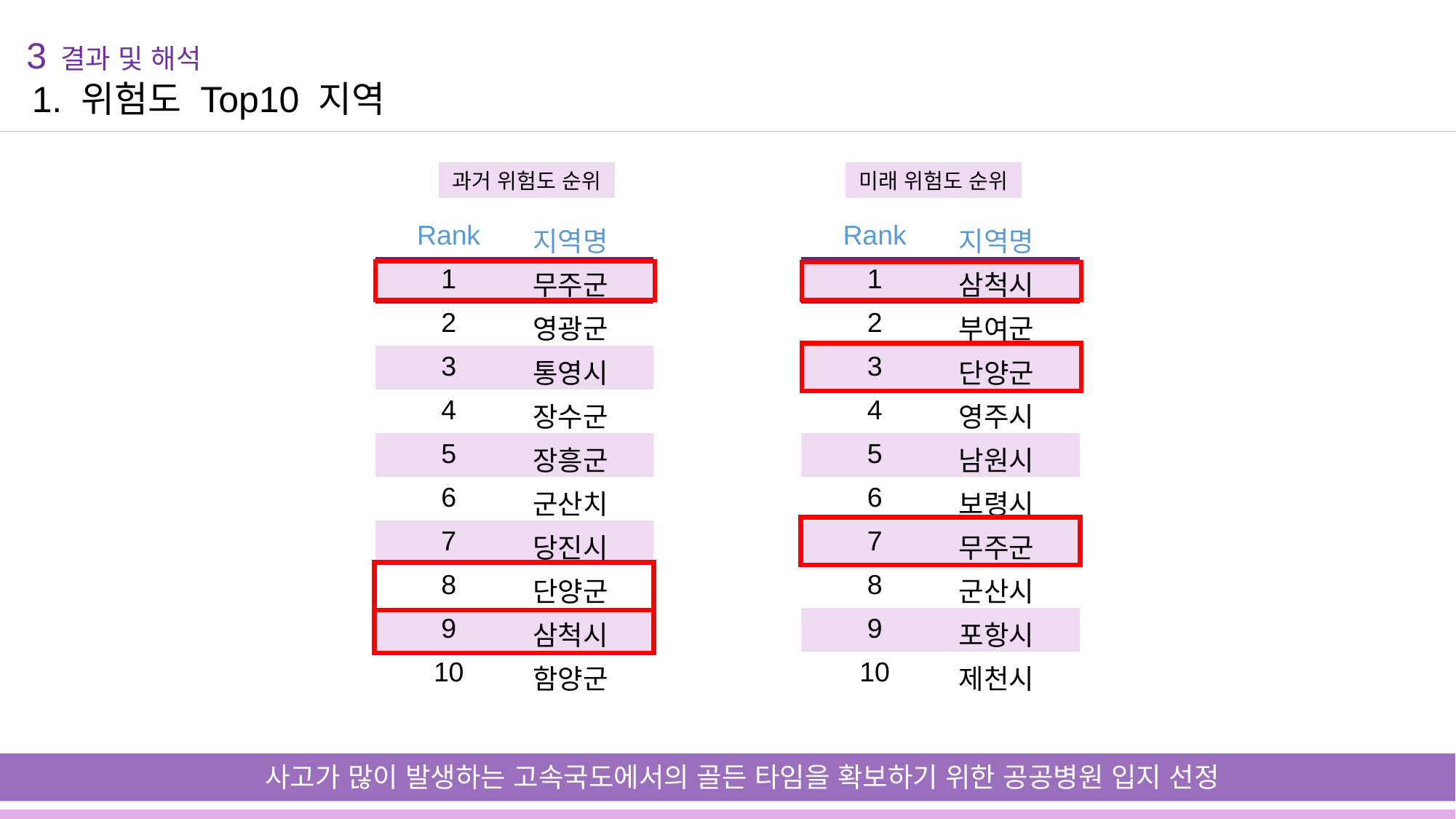

3 결과 및 해석
1. 위험도 Top10 지역
미래 위험도 순위
과거 위험도 순위
| Rank | 지역명 |
| --- | --- |
| 1 | 무주군 |
| 2 | 영광군 |
| 3 | 통영시 |
| 4 | 장수군 |
| 5 | 장흥군 |
| 6 | 군산치 |
| 7 | 당진시 |
| 8 | 단양군 |
| 9 | 삼척시 |
| 10 | 함양군 |
| Rank | 지역명 |
| --- | --- |
| 1 | 삼척시 |
| 2 | 부여군 |
| 3 | 단양군 |
| 4 | 영주시 |
| 5 | 남원시 |
| 6 | 보령시 |
| 7 | 무주군 |
| 8 | 군산시 |
| 9 | 포항시 |
| 10 | 제천시 |

사고가 많이 발생하는 고속국도에서의 골든 타임을 확보하기 위한 공공병원 입지 선정